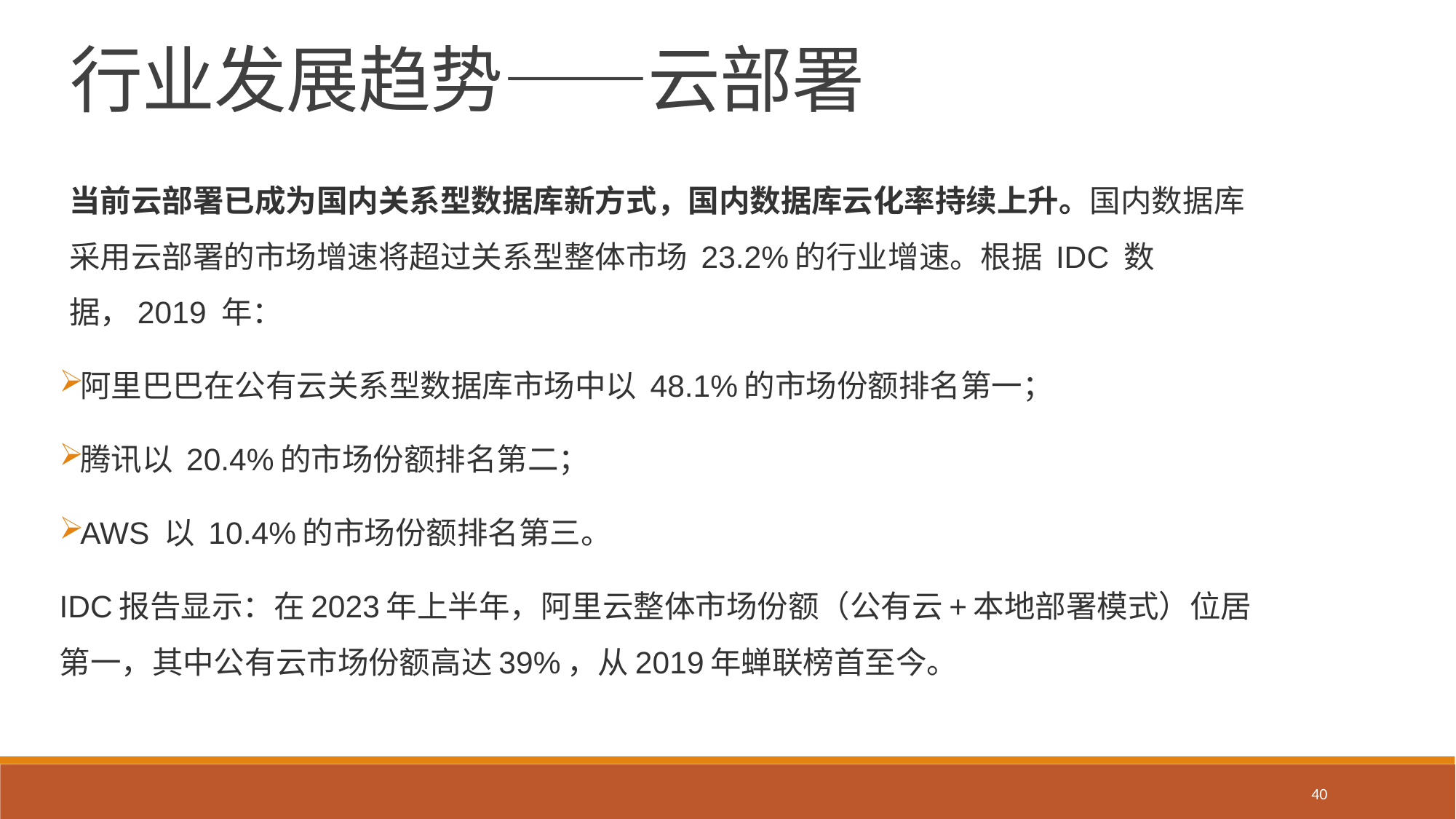

行业发展趋势——云部署
当前云部署已成为国内关系型数据库新方式，国内数据库云化率持续上升。国内数据库采用云部署的市场增速将超过关系型整体市场 23.2%的行业增速。根据 IDC 数据，2019 年：
阿里巴巴在公有云关系型数据库市场中以 48.1%的市场份额排名第一；
腾讯以 20.4%的市场份额排名第二；
AWS 以 10.4%的市场份额排名第三。
IDC报告显示：在2023年上半年，阿里云整体市场份额（公有云+本地部署模式）位居第一，其中公有云市场份额高达39%，从2019年蝉联榜首至今。
40